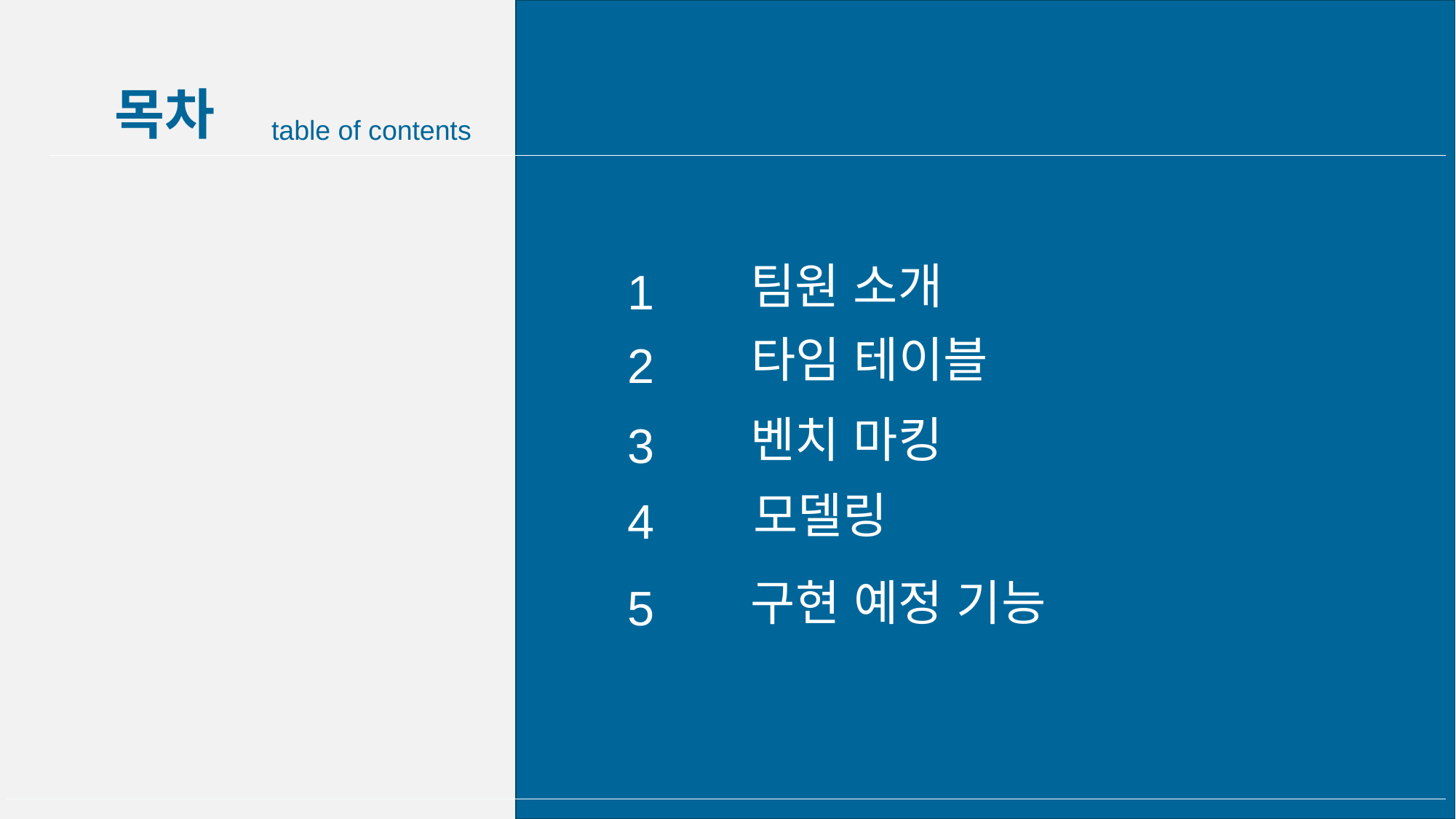

목차
table of contents
 팀원 소개
1
 타임 테이블
2
 벤치 마킹
3
 모델링
4
 구현 예정 기능
5